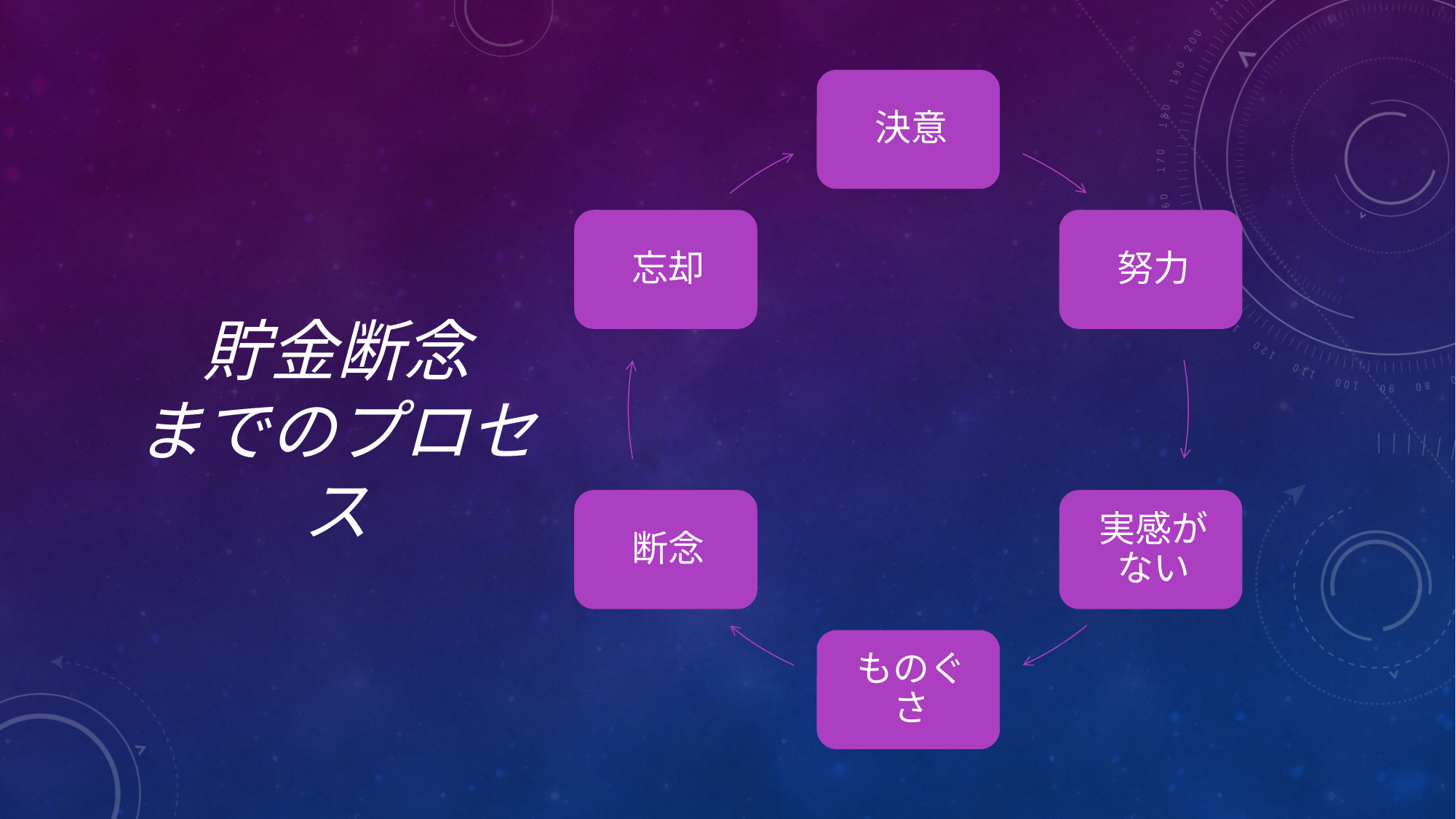

決意
努力
実感がない
ものぐさ
断念
忘却
貯金断念
までのプロセス